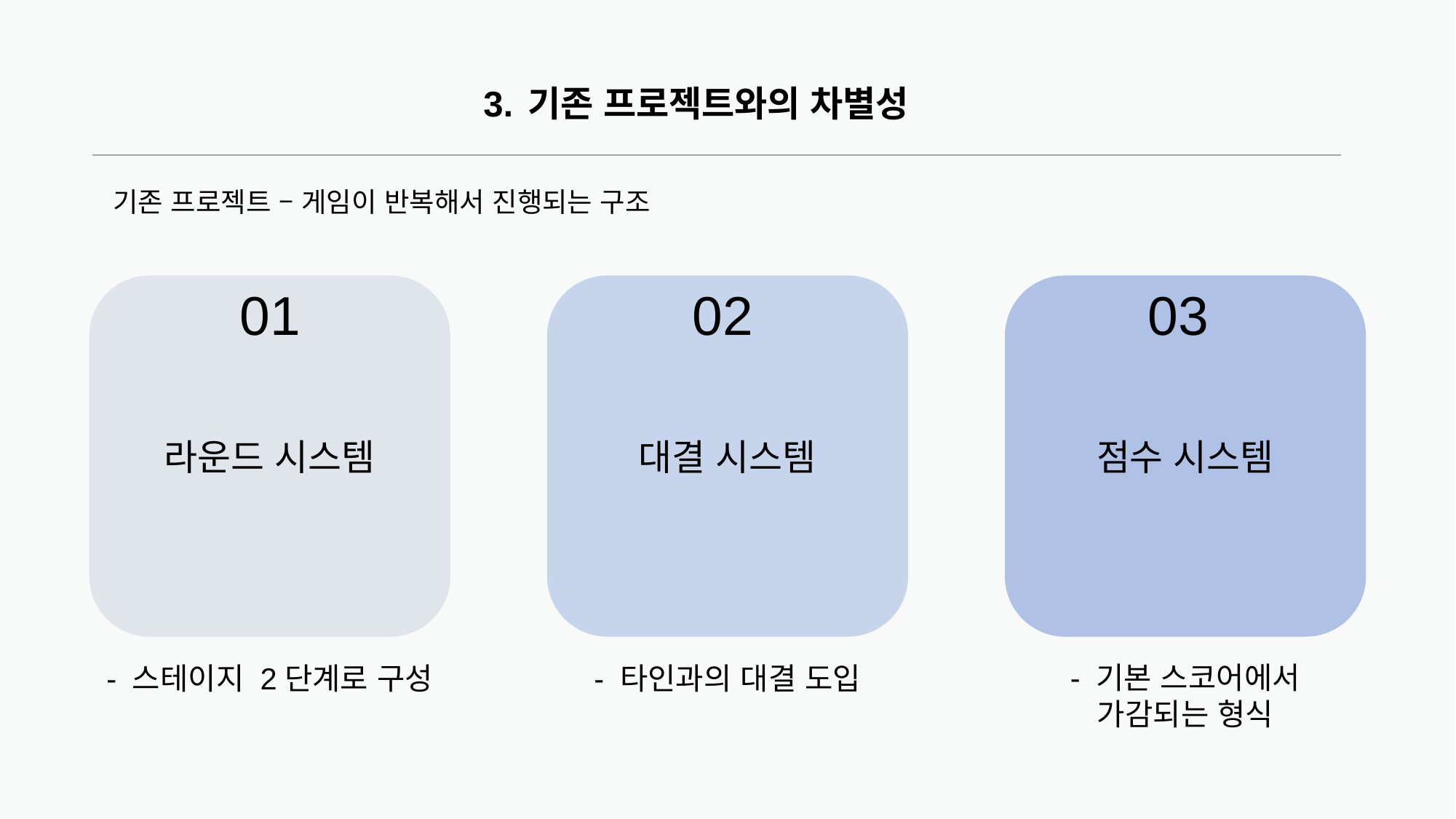

# 3. 기존 프로젝트와의 차별성
기존 프로젝트 – 게임이 반복해서 진행되는 구조
라운드 시스템
01
대결 시스템
02
점수 시스템
03

- 기본 스코어에서 가감되는 형식
- 스테이지 2단계로 구성
- 타인과의 대결 도입